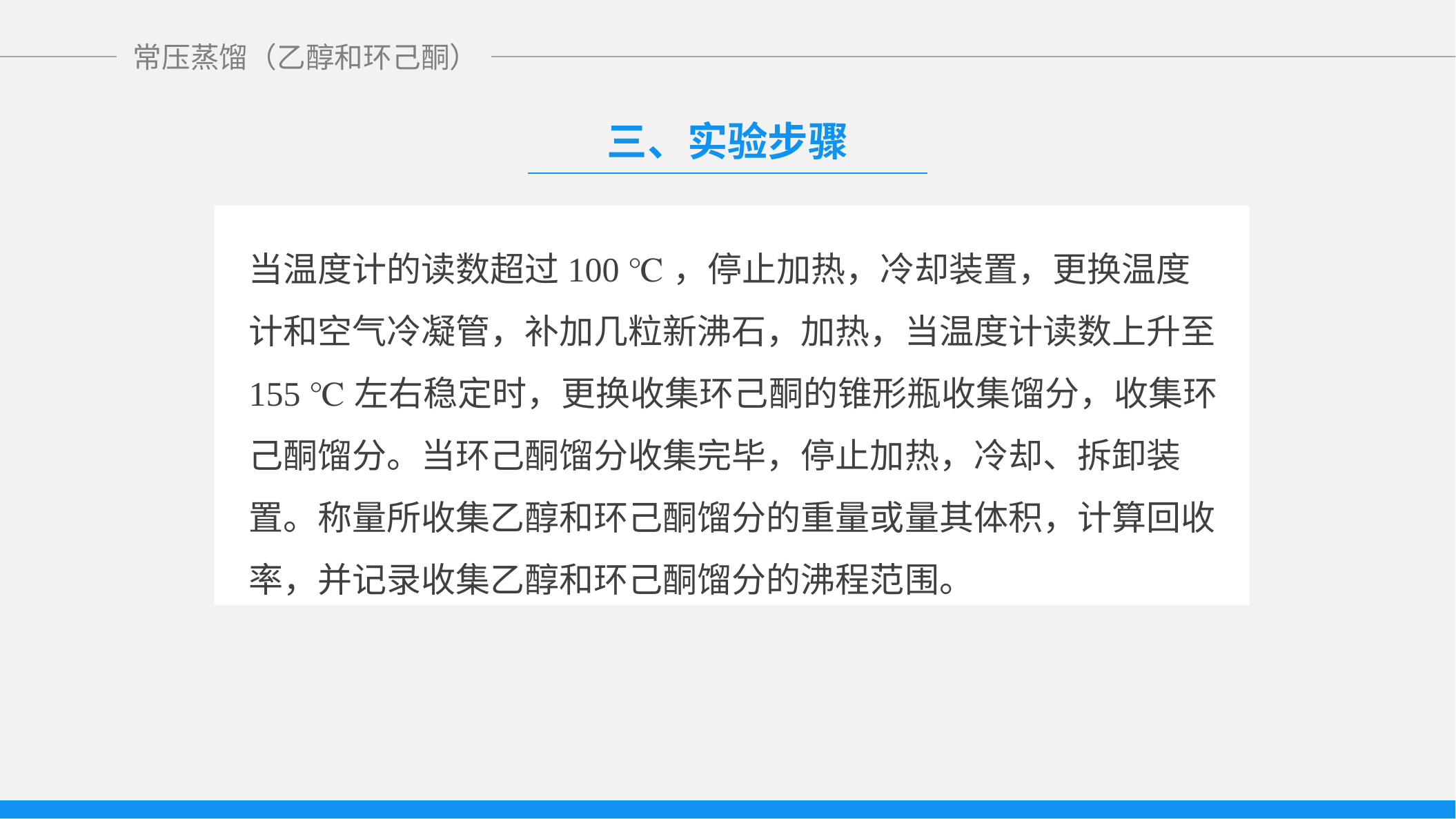

三、实验步骤

当温度计的读数超过100 ℃，停止加热，冷却装置，更换温度计和空气冷凝管，补加几粒新沸石，加热，当温度计读数上升至155 ℃左右稳定时，更换收集环己酮的锥形瓶收集馏分，收集环己酮馏分。当环己酮馏分收集完毕，停止加热，冷却、拆卸装置。称量所收集乙醇和环己酮馏分的重量或量其体积，计算回收率，并记录收集乙醇和环己酮馏分的沸程范围。